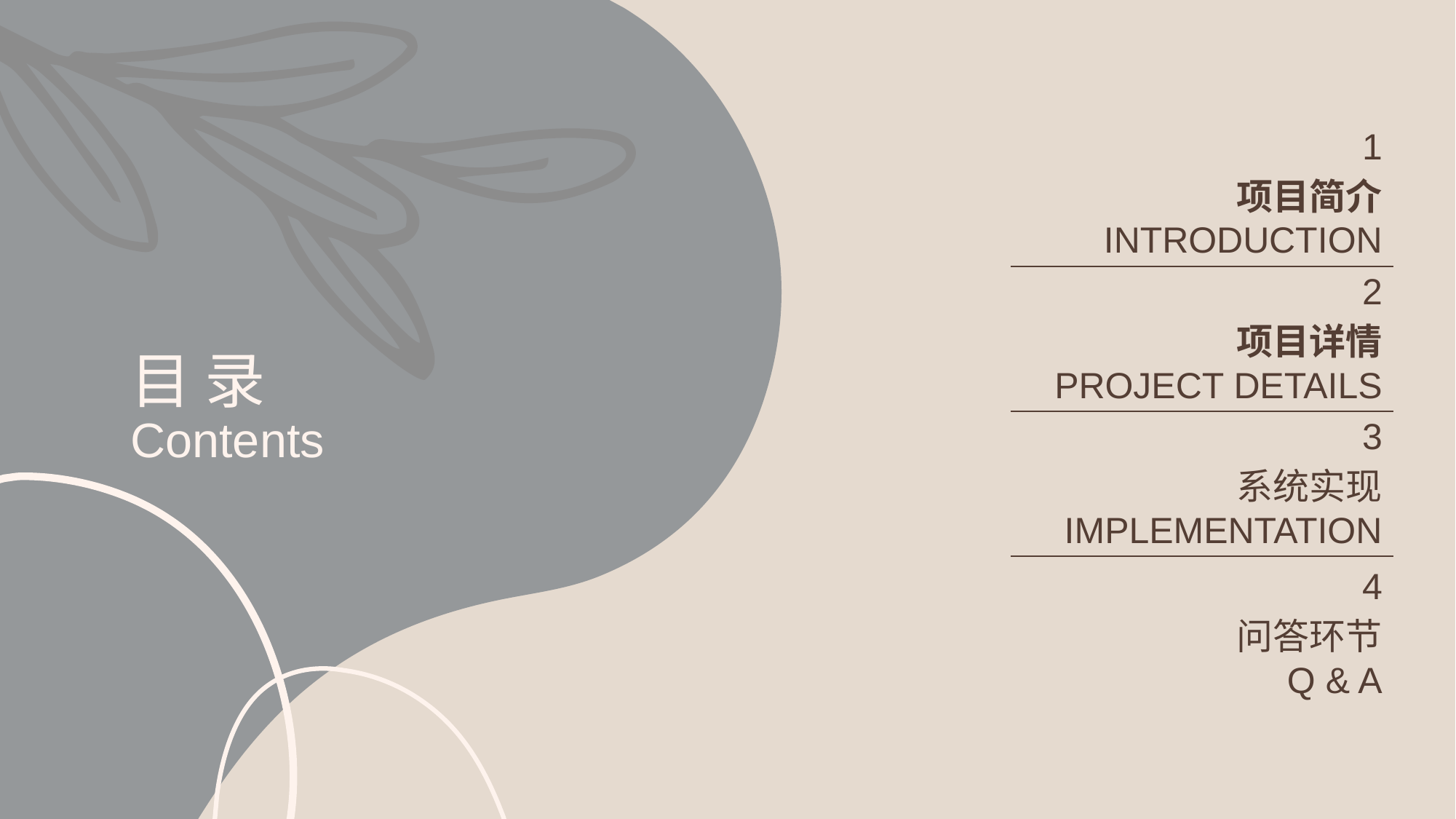

# 目 录 Contents
| 1 项目简介 INTRODUCTION |
| --- |
| 2 项目详情 PROJECT DETAILS |
| 3 系统实现 IMPLEMENTATION |
| 4 问答环节 Q & A |